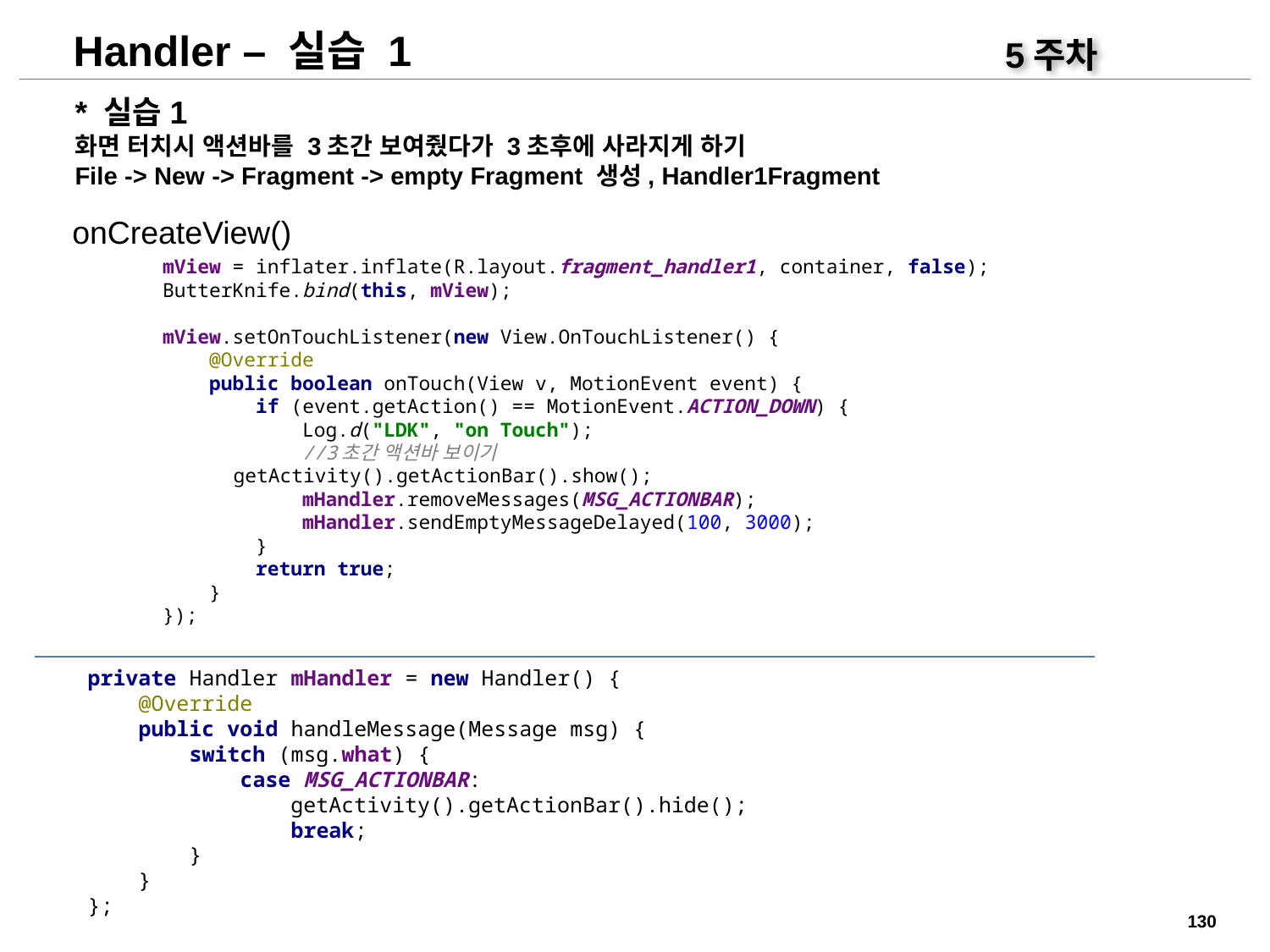

Handler – 실습 1
5주차
* 실습1
화면 터치시 액션바를 3초간 보여줬다가 3초후에 사라지게 하기
File -> New -> Fragment -> empty Fragment 생성, Handler1Fragment
onCreateView()
mView = inflater.inflate(R.layout.fragment_handler1, container, false);
ButterKnife.bind(this, mView);
mView.setOnTouchListener(new View.OnTouchListener() {
    @Override
    public boolean onTouch(View v, MotionEvent event) {
        if (event.getAction() == MotionEvent.ACTION_DOWN) {
            Log.d("LDK", "on Touch");
            //3초간 액션바 보이기
            getActivity().getActionBar().show();
            mHandler.removeMessages(MSG_ACTIONBAR);
            mHandler.sendEmptyMessageDelayed(100, 3000);
        }
        return true;
    }
});
private Handler mHandler = new Handler() {
    @Override
    public void handleMessage(Message msg) {
        switch (msg.what) {
            case MSG_ACTIONBAR:
                getActivity().getActionBar().hide();
                break;
        }
    }
};